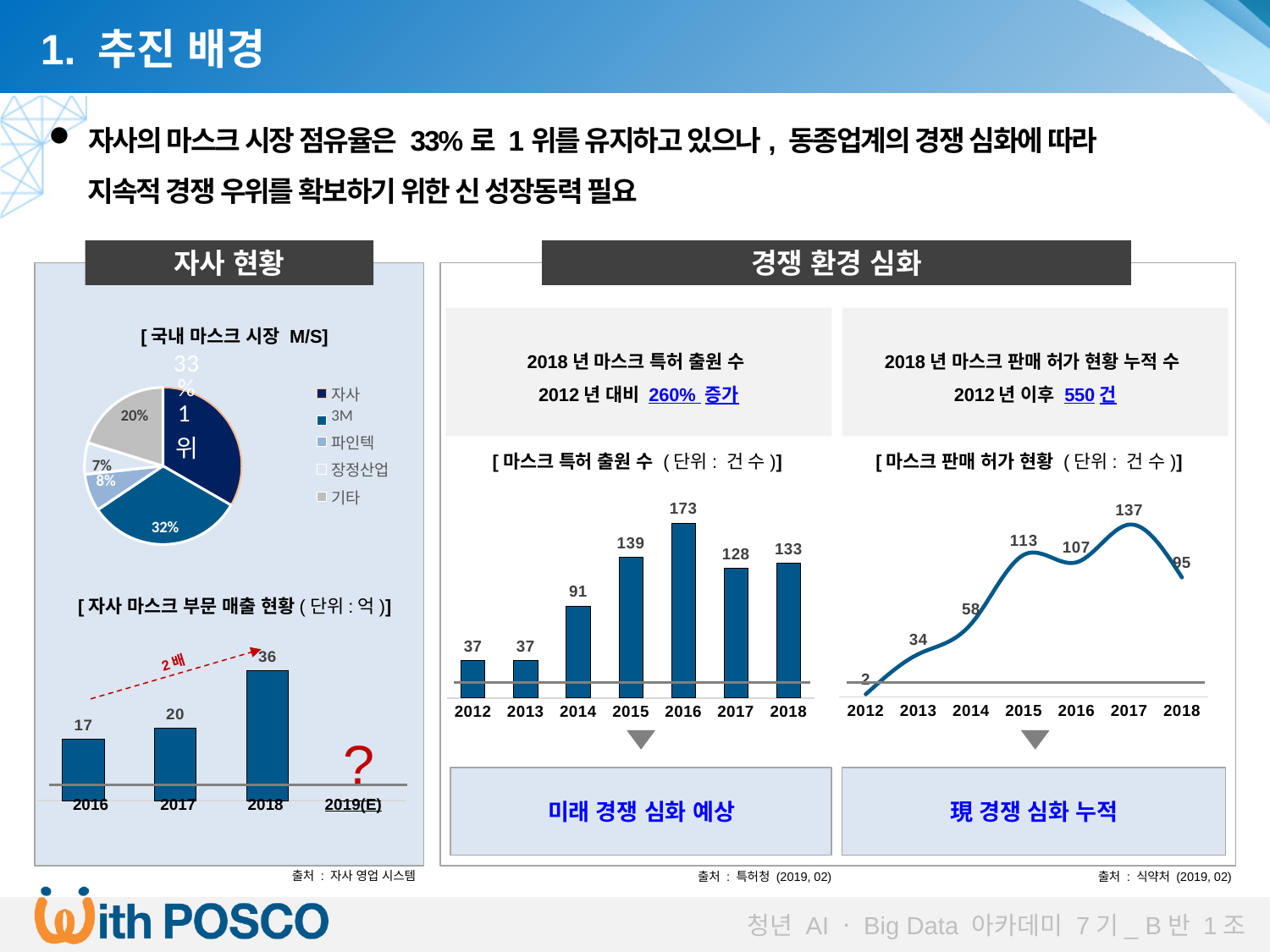

1. 추진 배경
자사의 마스크 시장 점유율은 33%로 1위를 유지하고 있으나, 동종업계의 경쟁 심화에 따라
     지속적 경쟁 우위를 확보하기 위한 신 성장동력 필요
자사 현황

경쟁 환경 심화

2018년 마스크 특허 출원 수
2012년 대비 260% 증가
2018년 마스크 판매 허가 현황 누적 수
2012년 이후 550건
[국내 마스크 시장 M/S]

### Chart

| Category |  |
|---|---|
| 자사 | 0.3331 |
| 3M | 0.3227 |
| 파인텍 | 0.077 |
| 장정산업 | 0.065 |
| 기타 | 0.2022 |
[마스크 특허 출원 수 (단위: 건 수)]
[마스크 판매 허가 현황 (단위: 건 수)]

### Chart

| Category | 개인 |
|---|---|
| 2012 | 37.0 |
| 2013 | 37.0 |
| 2014 | 91.0 |
| 2015 | 139.0 |
| 2016 | 173.0 |
| 2017 | 128.0 |
| 2018 | 133.0 |

### Chart

| Category |  |
|---|---|
| 2012 | 2.0 |
| 2013 | 34.0 |
| 2014 | 58.0 |
| 2015 | 113.0 |
| 2016 | 107.0 |
| 2017 | 137.0 |
| 2018 | 95.0 |
[자사 마스크 부문 매출 현황(단위:억)]

### Chart

| Category | 2012 |
|---|---|
| 경기 | 17.0 |
| 서울 | 20.0 |
| 인천 | 36.0 |
| 이외 | 0.0 |
2배

미래 경쟁 심화 예상
現 경쟁 심화 누적
| 2016 | 2017 | 2018 | 2019(E) |
| --- | --- | --- | --- |
출처 : 자사 영업 시스템
출처 : 특허청 (2019, 02)
출처 : 식약처 (2019, 02)